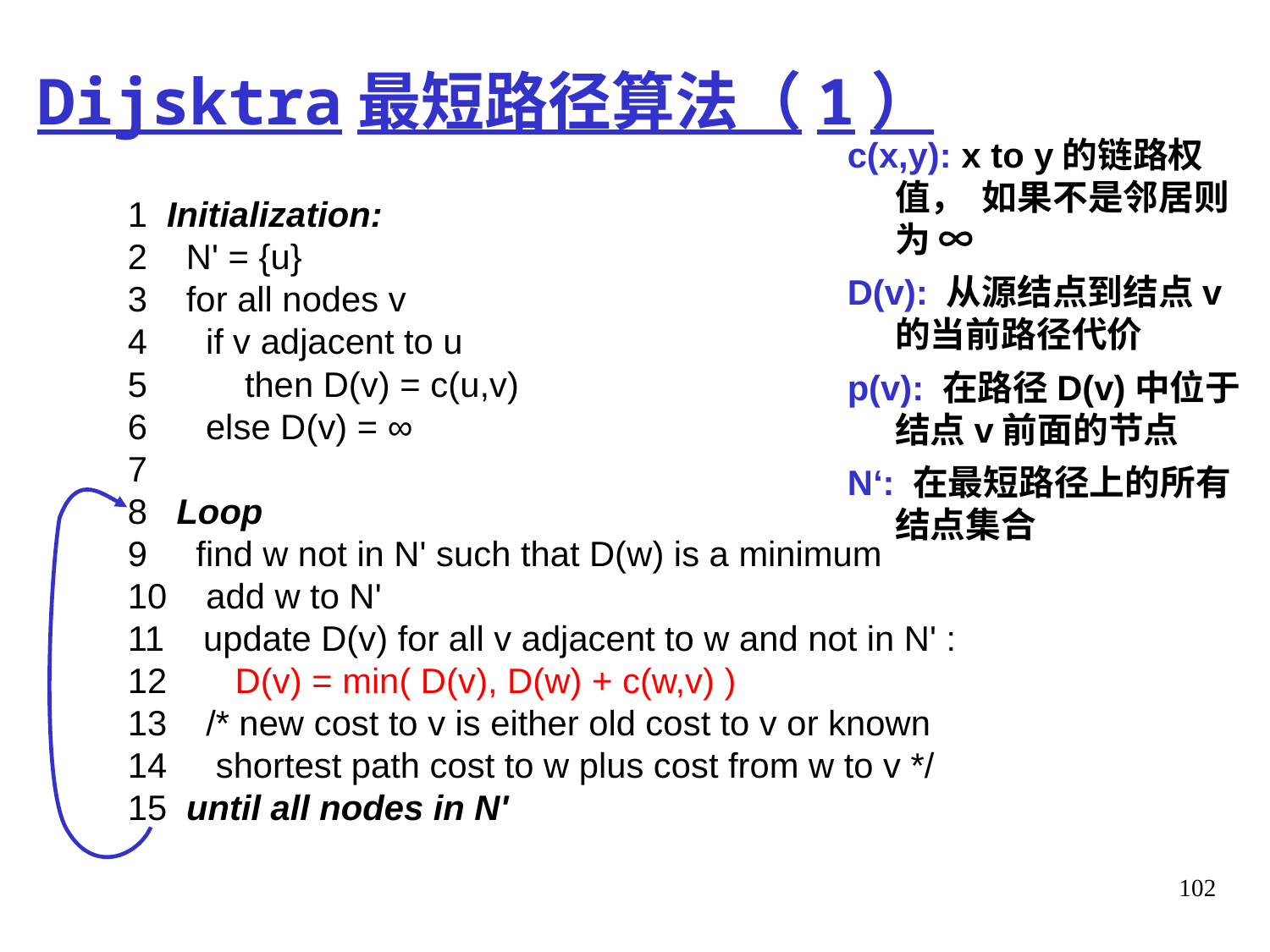

# Dijsktra最短路径算法（1）
c(x,y): x to y的链路权值，  如果不是邻居则为 ∞
D(v): 从源结点到结点v的当前路径代价
p(v): 在路径D(v)中位于结点v前面的节点
N‘: 在最短路径上的所有结点集合
1  Initialization:
2    N' = {u}
3    for all nodes v
4      if v adjacent to u
5          then D(v) = c(u,v)
6      else D(v) = ∞
7
8   Loop
9     find w not in N' such that D(w) is a minimum
10    add w to N'
11    update D(v) for all v adjacent to w and not in N' :
12       D(v) = min( D(v), D(w) + c(w,v) )
13    /* new cost to v is either old cost to v or known
14     shortest path cost to w plus cost from w to v */
15  until all nodes in N'

102